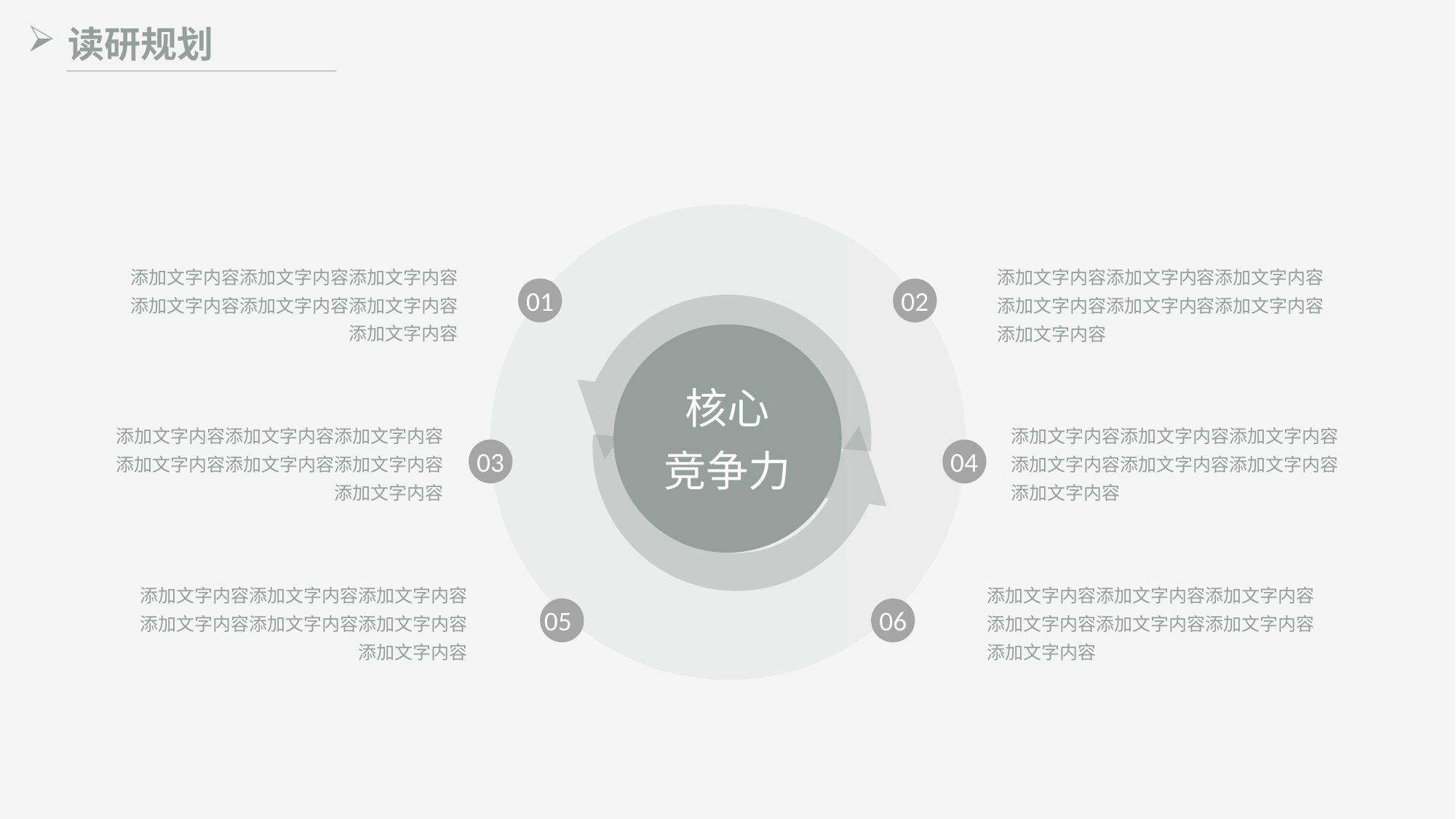

读研规划

添加文字内容添加文字内容添加文字内容添加文字内容添加文字内容添加文字内容添加文字内容
添加文字内容添加文字内容添加文字内容添加文字内容添加文字内容添加文字内容添加文字内容
02

01

核心
添加文字内容添加文字内容添加文字内容添加文字内容添加文字内容添加文字内容添加文字内容
添加文字内容添加文字内容添加文字内容添加文字内容添加文字内容添加文字内容添加文字内容
竞争力
04

03

添加文字内容添加文字内容添加文字内容添加文字内容添加文字内容添加文字内容添加文字内容
添加文字内容添加文字内容添加文字内容添加文字内容添加文字内容添加文字内容添加文字内容

05
06